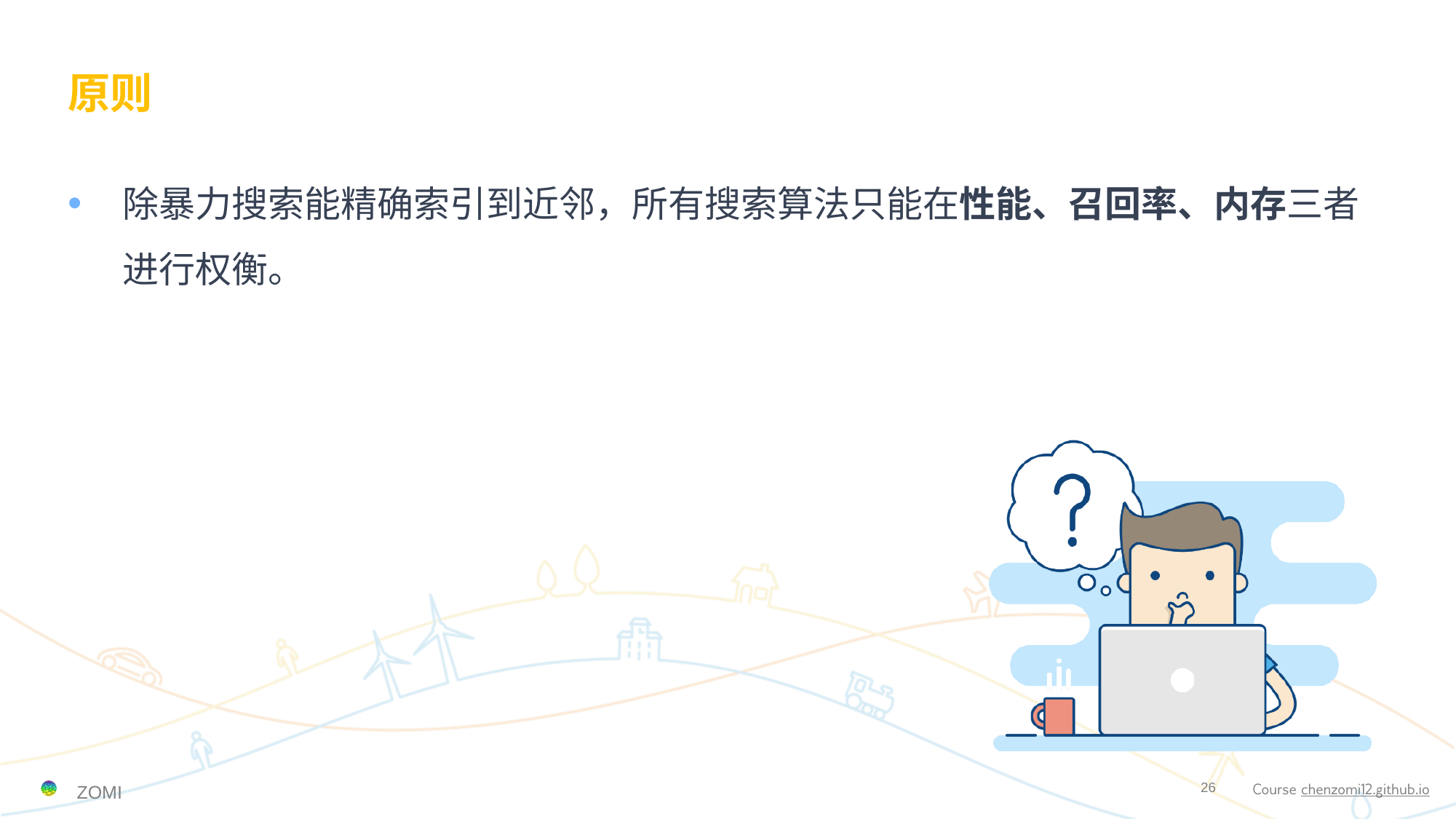

# 原则
除暴力搜索能精确索引到近邻，所有搜索算法只能在性能、召回率、内存三者进行权衡。